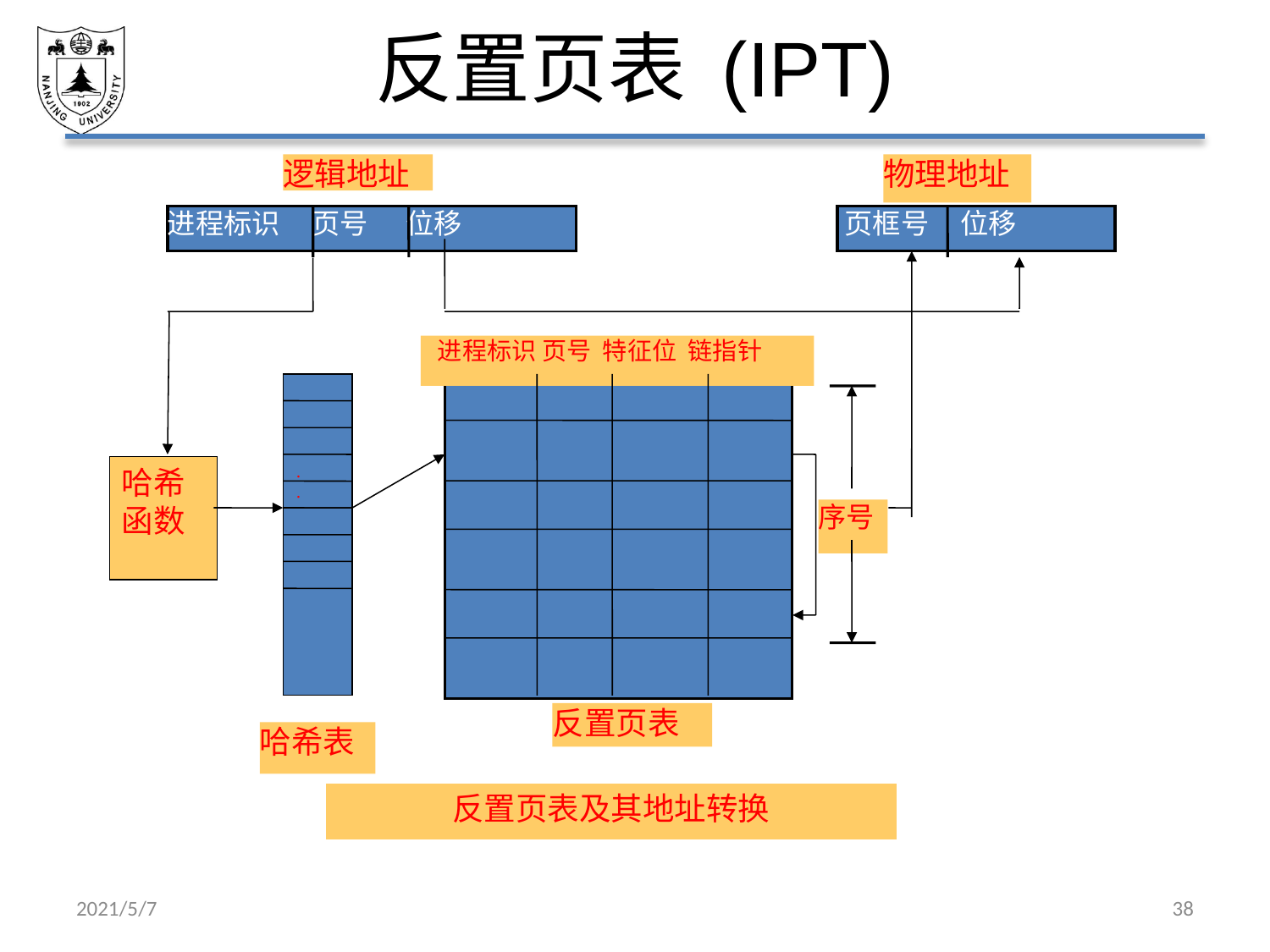

# 反置页表 (IPT)
逻辑地址
物理地址
进程标识     页号      位移

 页框号     位移

  进程标识 页号  特征位  链指针

·
·

哈希
函数

序号

反置页表
哈希表
反置页表及其地址转换

2021/5/7
38